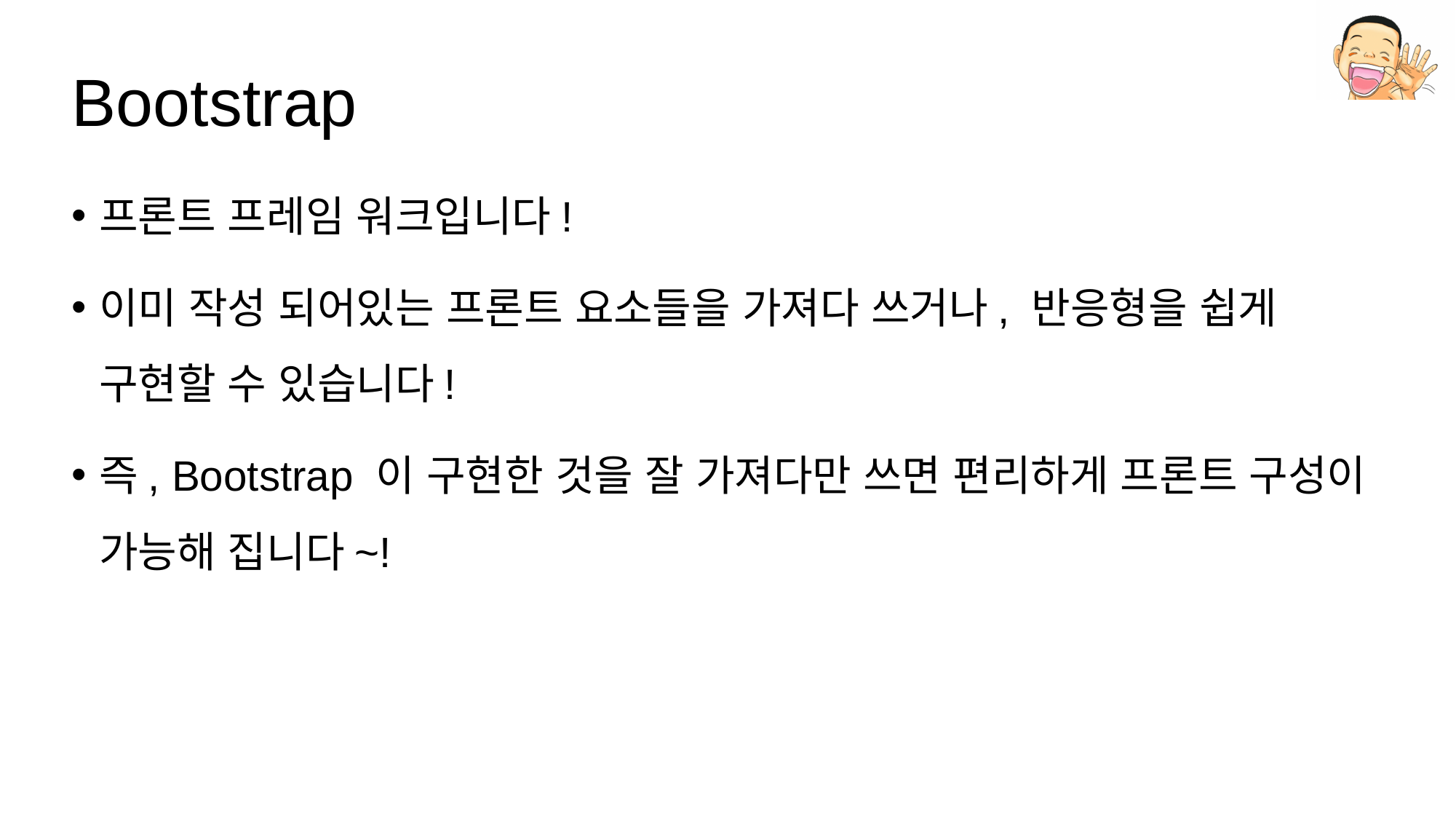

# Bootstrap
프론트 프레임 워크입니다!
이미 작성 되어있는 프론트 요소들을 가져다 쓰거나, 반응형을 쉽게 구현할 수 있습니다!
즉, Bootstrap 이 구현한 것을 잘 가져다만 쓰면 편리하게 프론트 구성이 가능해 집니다~!